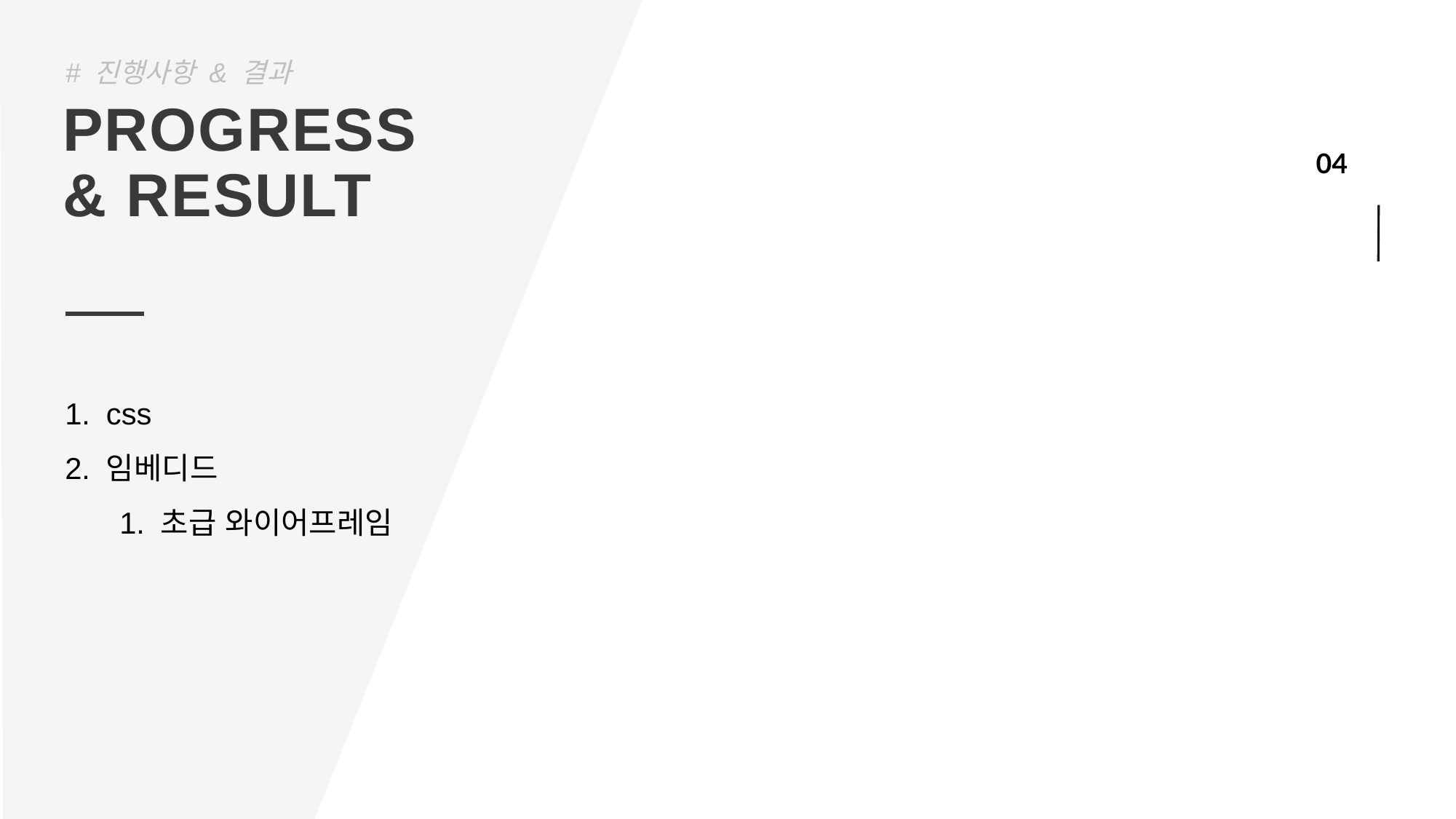

# 진행사항 & 결과
PROGRESS
& RESULT
css
임베디드
초급 와이어프레임